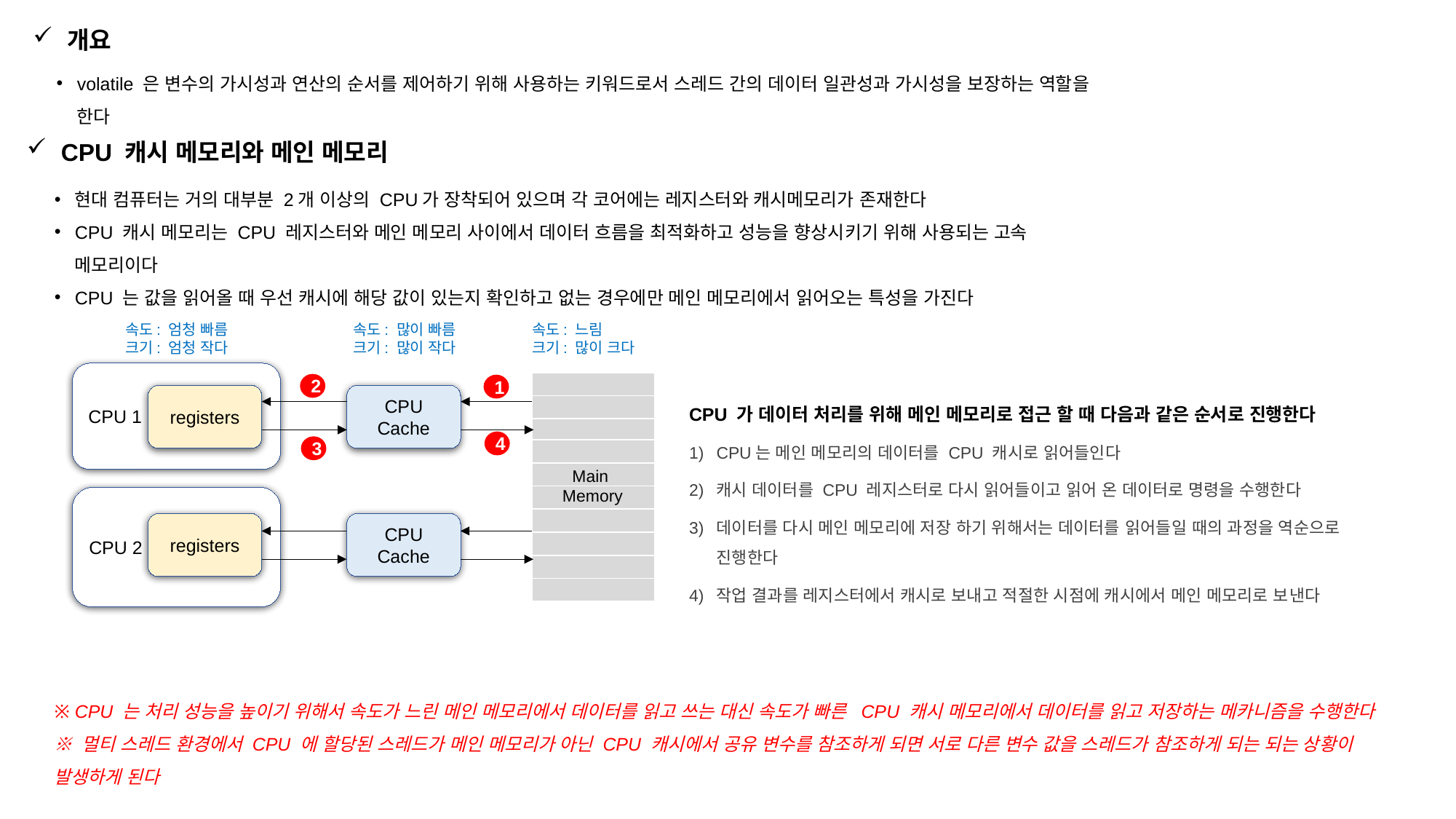

개요
volatile 은 변수의 가시성과 연산의 순서를 제어하기 위해 사용하는 키워드로서 스레드 간의 데이터 일관성과 가시성을 보장하는 역할을 한다
CPU 캐시 메모리와 메인 메모리
현대 컴퓨터는 거의 대부분 2개 이상의 CPU가 장착되어 있으며 각 코어에는 레지스터와 캐시메모리가 존재한다
CPU 캐시 메모리는 CPU 레지스터와 메인 메모리 사이에서 데이터 흐름을 최적화하고 성능을 향상시키기 위해 사용되는 고속 메모리이다
CPU 는 값을 읽어올 때 우선 캐시에 해당 값이 있는지 확인하고 없는 경우에만 메인 메모리에서 읽어오는 특성을 가진다
속도: 엄청 빠름
크기: 엄청 작다
속도: 많이 빠름
크기: 많이 작다
속도: 느림
크기: 많이 크다
CPU 1
|  |
| --- |
|  |
|  |
|  |
|  |
|  |
|  |
|  |
|  |
|  |
2
1
registers
CPU Cache
CPU 가 데이터 처리를 위해 메인 메모리로 접근 할 때 다음과 같은 순서로 진행한다
CPU는 메인 메모리의 데이터를 CPU 캐시로 읽어들인다
캐시 데이터를 CPU 레지스터로 다시 읽어들이고 읽어 온 데이터로 명령을 수행한다
데이터를 다시 메인 메모리에 저장 하기 위해서는 데이터를 읽어들일 때의 과정을 역순으로 진행한다
작업 결과를 레지스터에서 캐시로 보내고 적절한 시점에 캐시에서 메인 메모리로 보낸다
4
3
Main
Memory
CPU 2
registers
CPU
Cache
※ CPU 는 처리 성능을 높이기 위해서 속도가 느린 메인 메모리에서 데이터를 읽고 쓰는 대신 속도가 빠른  CPU 캐시 메모리에서 데이터를 읽고 저장하는 메카니즘을 수행한다
※ 멀티 스레드 환경에서 CPU 에 할당된 스레드가 메인 메모리가 아닌 CPU 캐시에서 공유 변수를 참조하게 되면 서로 다른 변수 값을 스레드가 참조하게 되는 되는 상황이 발생하게 된다